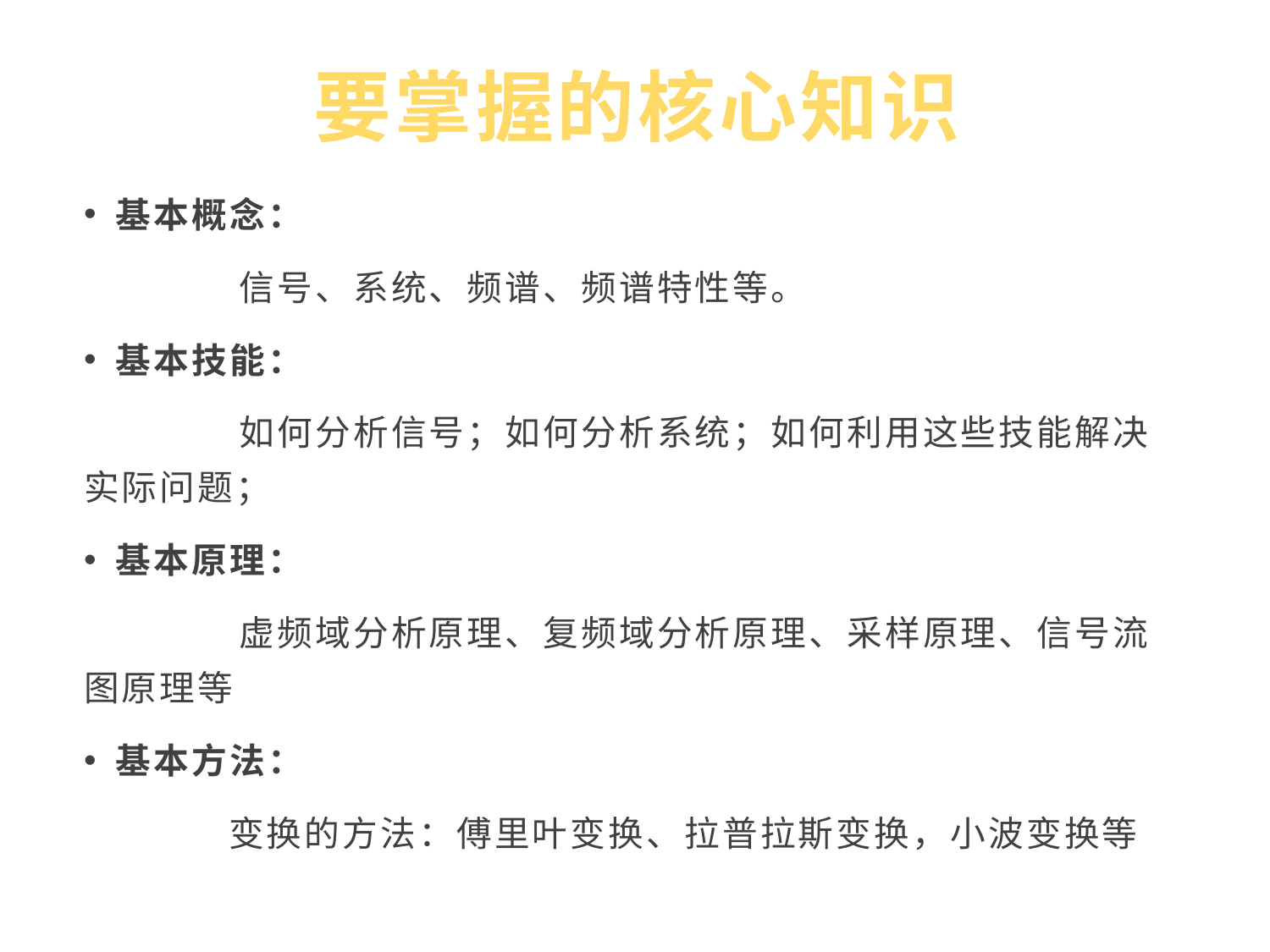

# 要掌握的核心知识
基本概念：
              信号、系统、频谱、频谱特性等。
基本技能：
              如何分析信号；如何分析系统；如何利用这些技能解决实际问题；
基本原理：
              虚频域分析原理、复频域分析原理、采样原理、信号流图原理等
基本方法：
             变换的方法：傅里叶变换、拉普拉斯变换，小波变换等